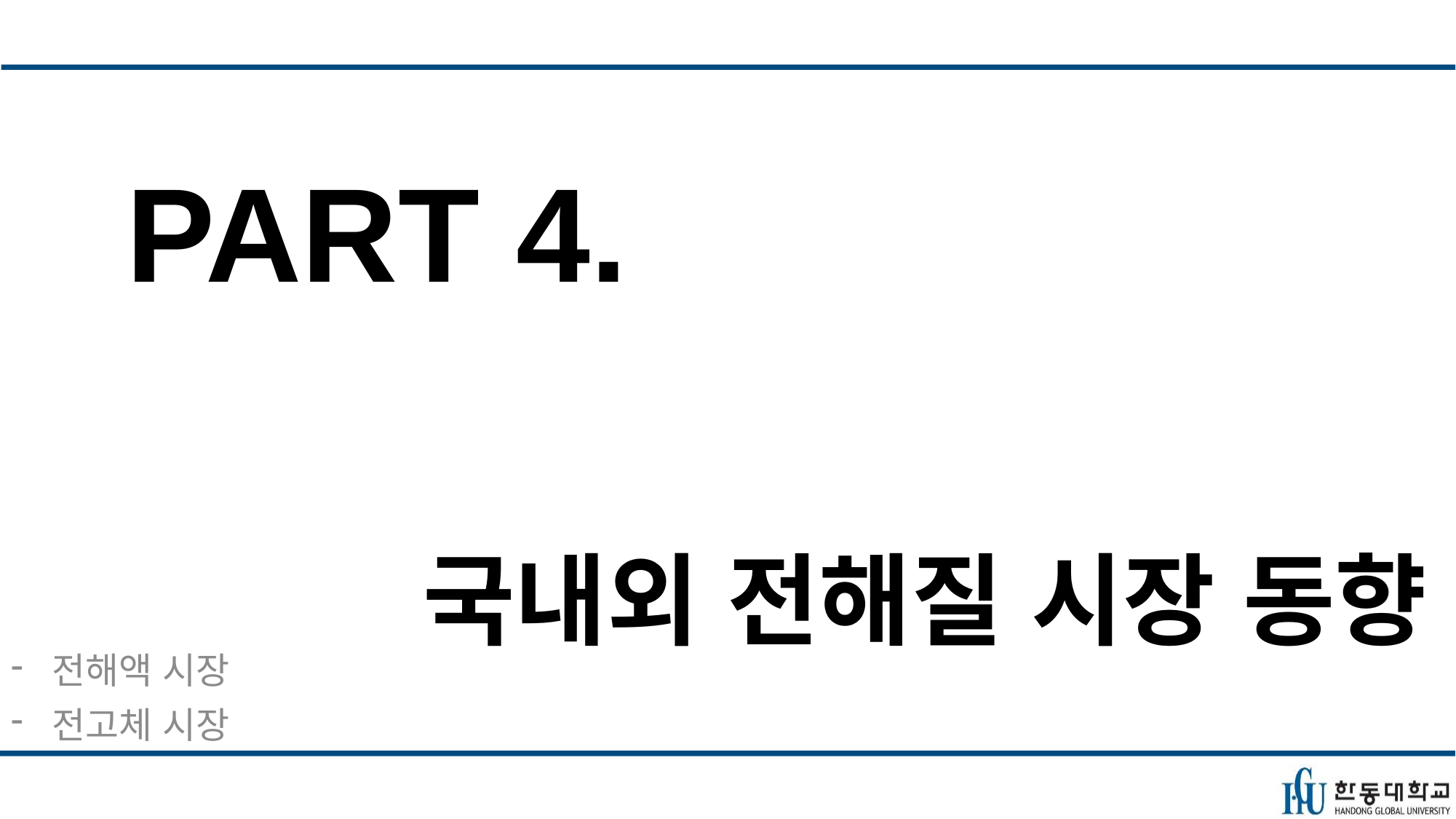

# 국내외 전해질 시장 동향
PART 4.
전해액 시장
전고체 시장